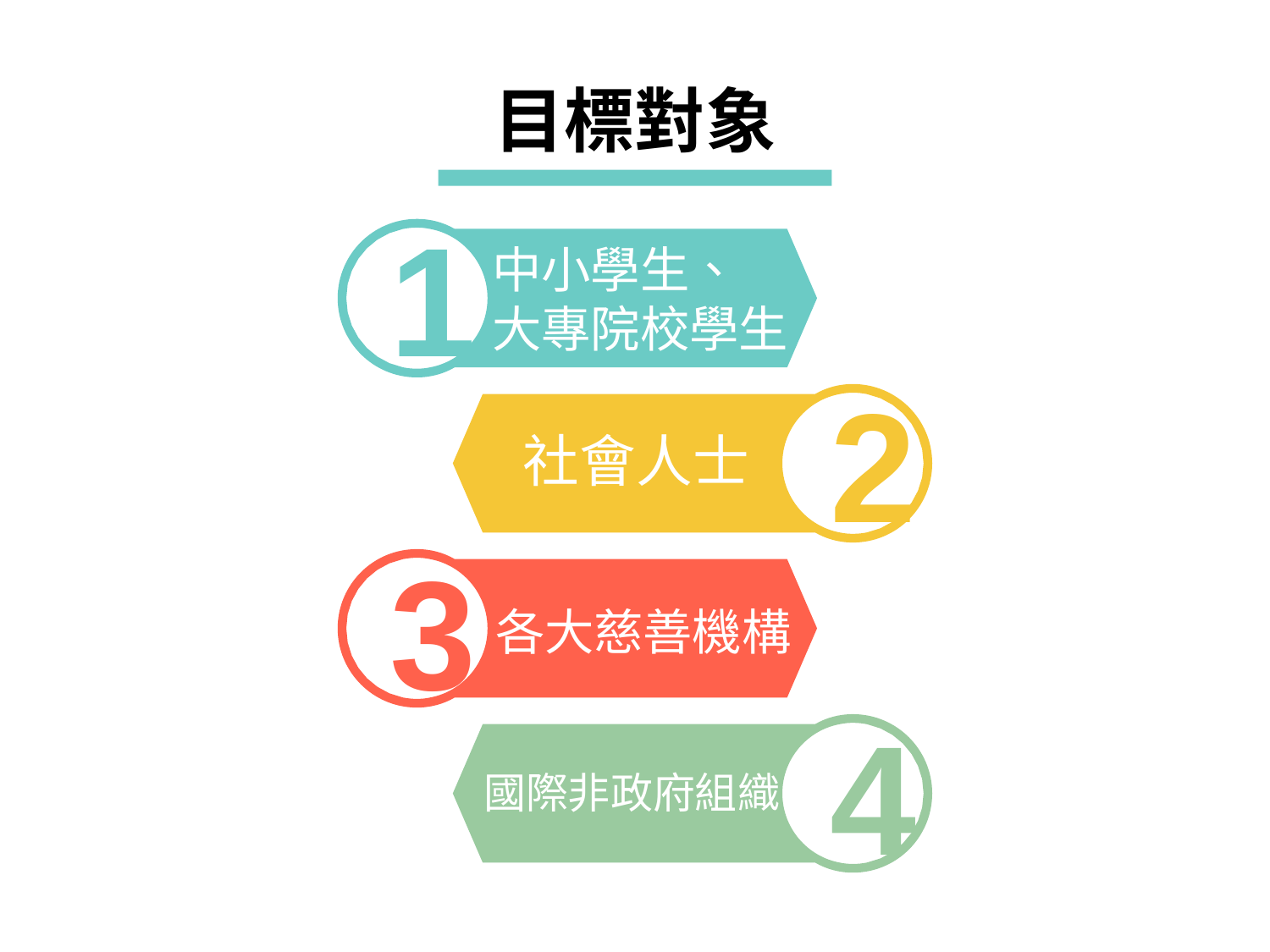

目標對象

中小學生、
大專院校學生
1

2
社會人士

3
各大慈善機構

4
國際非政府組織